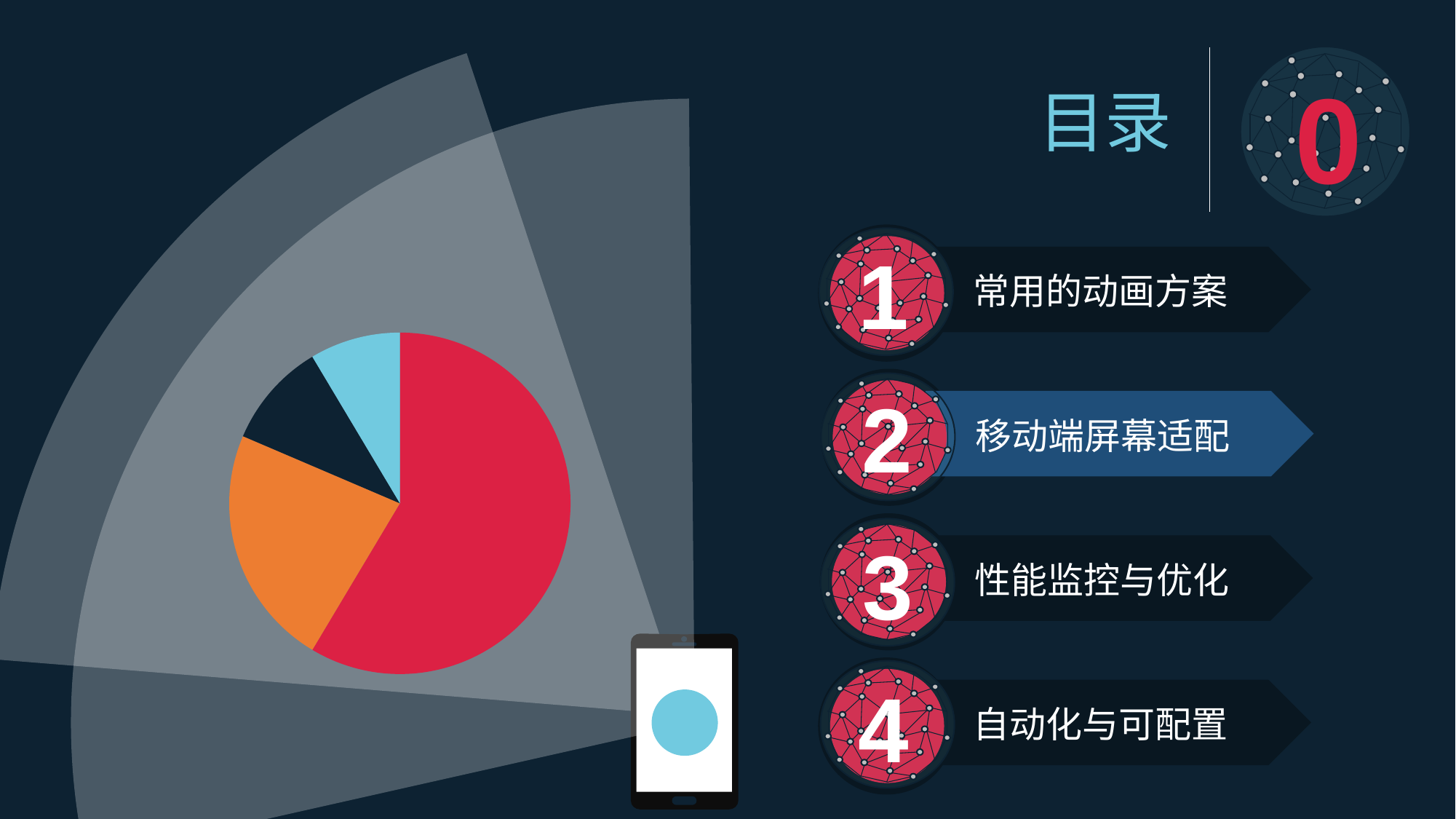

0
目录

1
常用的动画方案

### Chart

| Category | 销售额 |
|---|---|
| 第一季度 | 8.200000000000001 |
| 第二季度 | 3.2 |
| 第三季度 | 1.4 |
| 第四季度 | 1.2 |

2
移动端屏幕适配

3
性能监控与优化

4

自动化与可配置